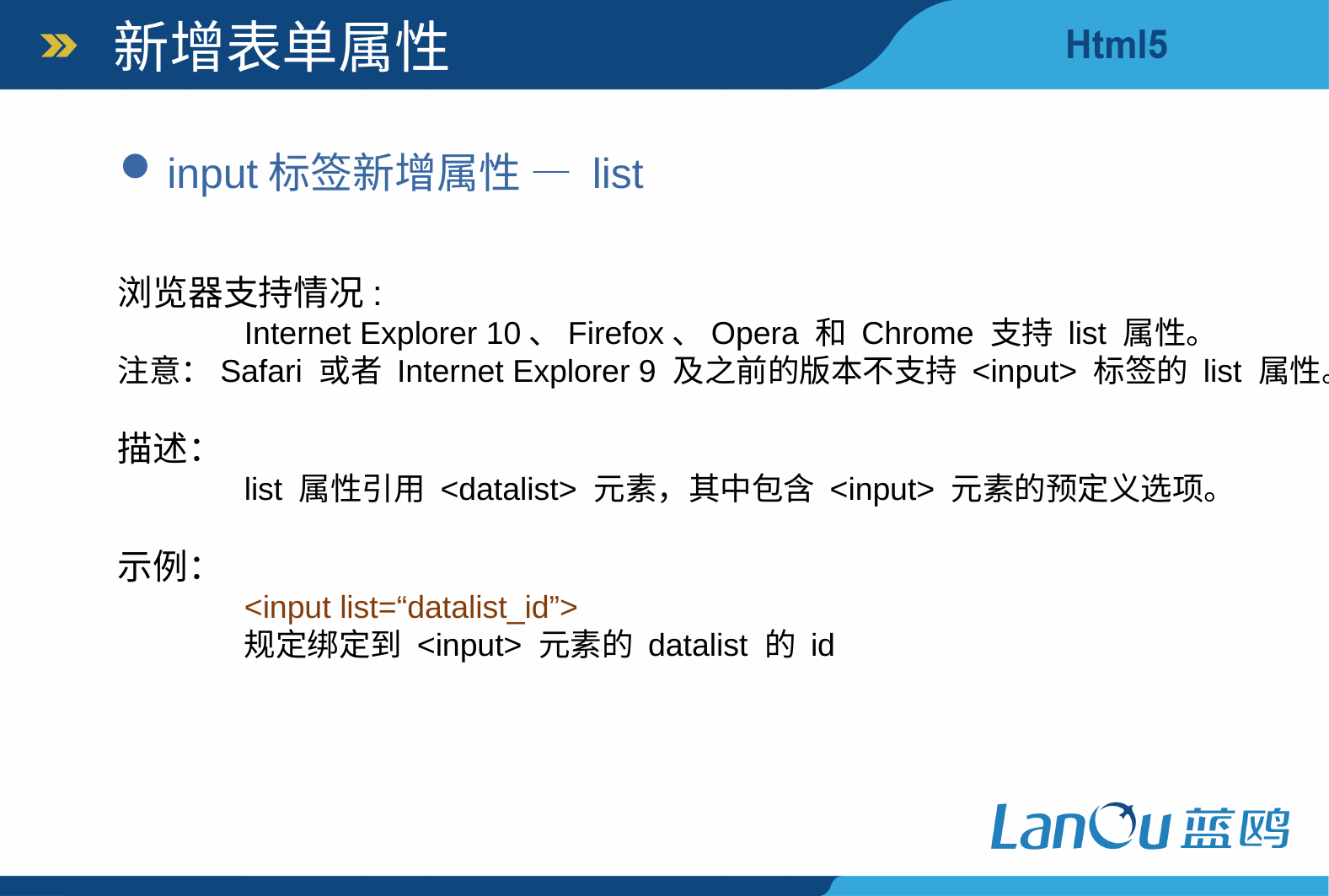

新增表单属性
input标签新增属性 — list

浏览器支持情况:
	Internet Explorer 10、Firefox、Opera 和 Chrome 支持 list 属性。
注意：Safari 或者 Internet Explorer 9 及之前的版本不支持 <input> 标签的 list 属性。

描述：
	list 属性引用 <datalist> 元素，其中包含 <input> 元素的预定义选项。

示例：
	<input list=“datalist_id”>
	规定绑定到 <input> 元素的 datalist 的 id